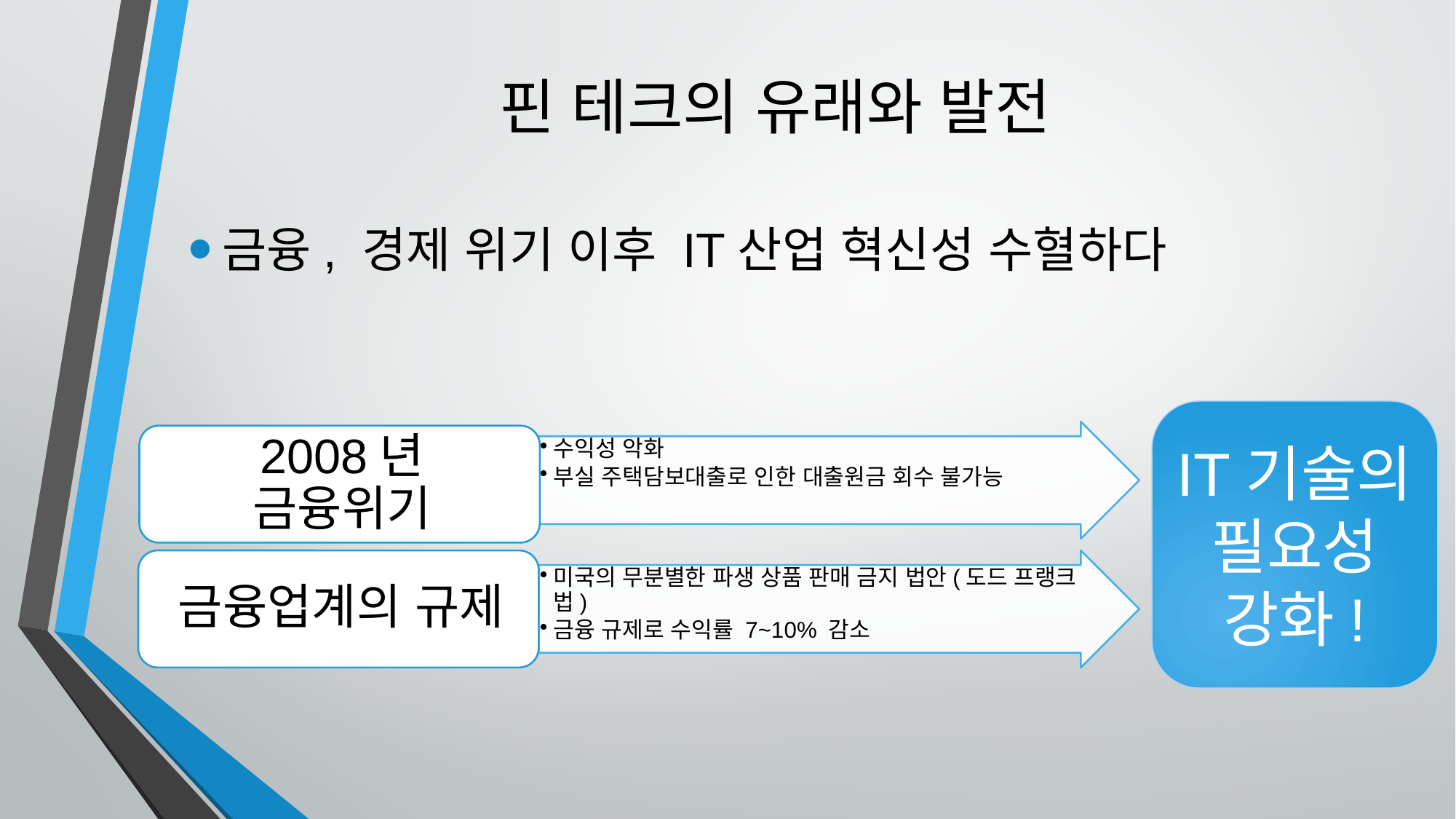

# 핀 테크의 유래와 발전
금융, 경제 위기 이후 IT산업 혁신성 수혈하다

IT기술의 필요성 강화!
수익성 악화
부실 주택담보대출로 인한 대출원금 회수 불가능
2008년 금융위기
미국의 무분별한 파생 상품 판매 금지 법안(도드 프랭크 법)
금융 규제로 수익률 7~10% 감소
금융업계의 규제